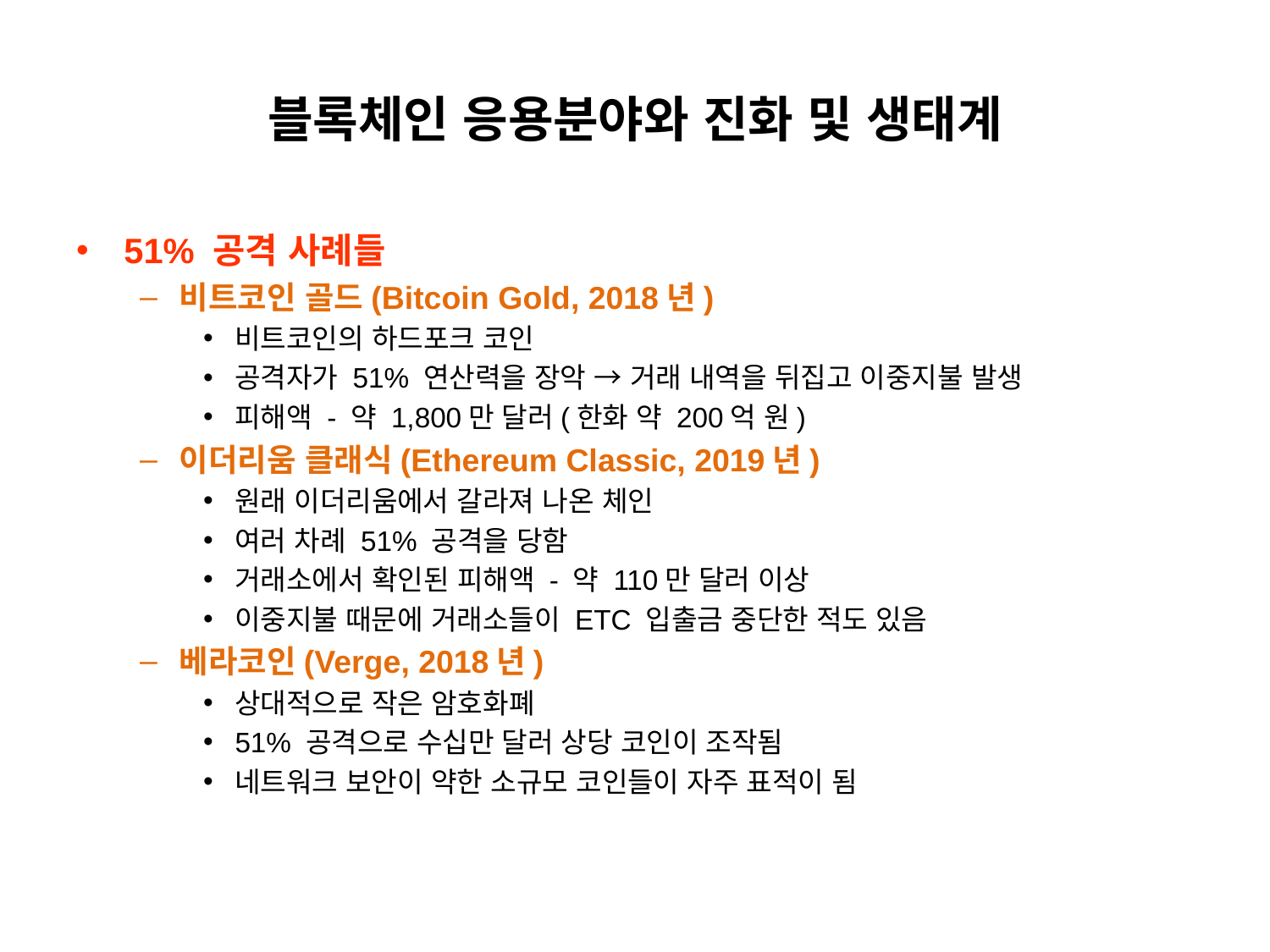

# 블록체인 응용분야와 진화 및 생태계
51% 공격 사례들
비트코인 골드(Bitcoin Gold, 2018년)
비트코인의 하드포크 코인
공격자가 51% 연산력을 장악 → 거래 내역을 뒤집고 이중지불 발생
피해액 - 약 1,800만 달러(한화 약 200억 원)
이더리움 클래식(Ethereum Classic, 2019년)
원래 이더리움에서 갈라져 나온 체인
여러 차례 51% 공격을 당함
거래소에서 확인된 피해액 - 약 110만 달러 이상
이중지불 때문에 거래소들이 ETC 입출금 중단한 적도 있음
베라코인(Verge, 2018년)
상대적으로 작은 암호화폐
51% 공격으로 수십만 달러 상당 코인이 조작됨
네트워크 보안이 약한 소규모 코인들이 자주 표적이 됨